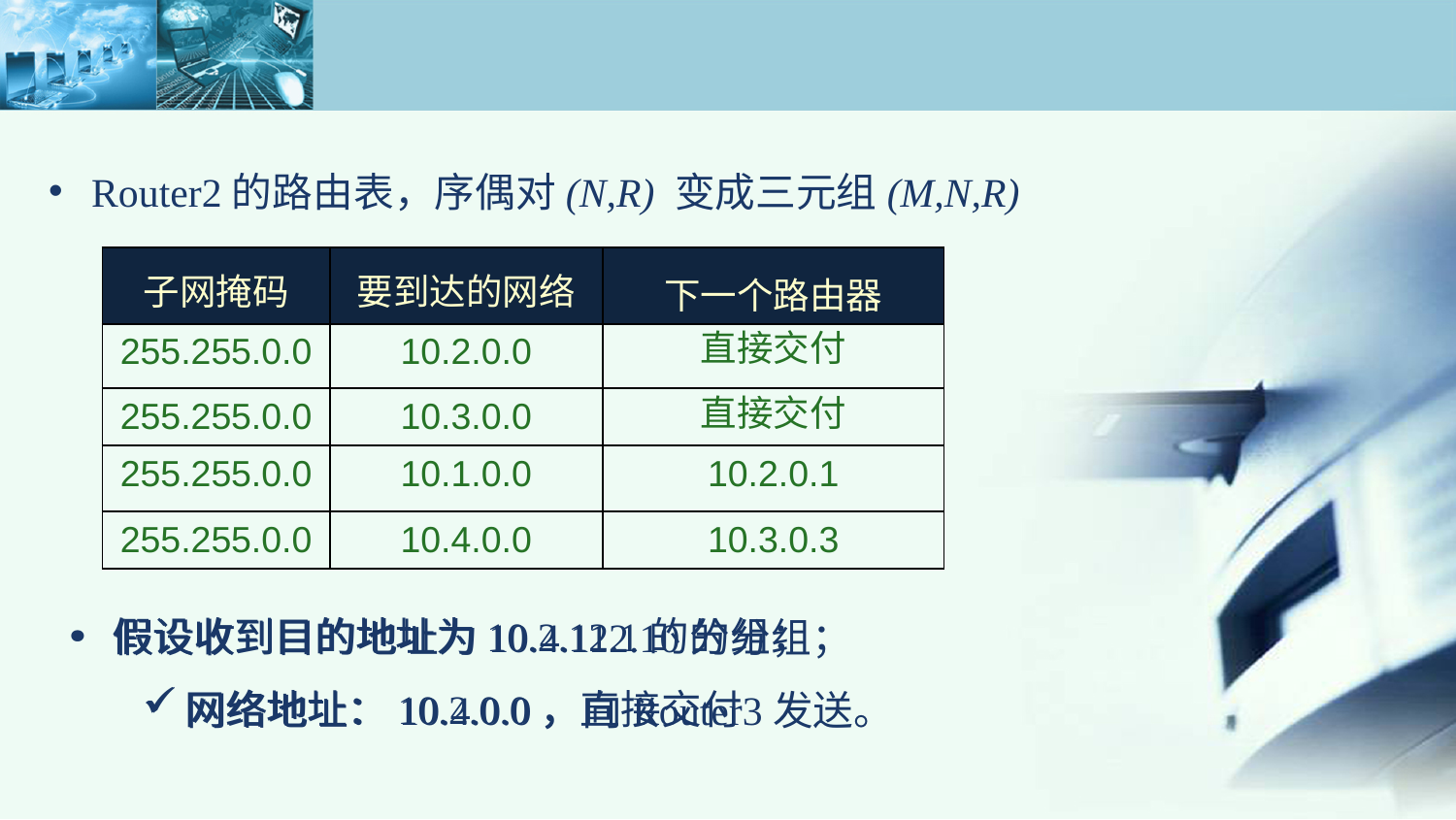

Router2的路由表，序偶对(N,R) 变成三元组(M,N,R)
| 子网掩码 | 要到达的网络 | 下一个路由器 |
| --- | --- | --- |
| 255.255.0.0 | 10.2.0.0 | 直接交付 |
| 255.255.0.0 | 10.3.0.0 | 直接交付 |
| 255.255.0.0 | 10.1.0.0 | 10.2.0.1 |
| 255.255.0.0 | 10.4.0.0 | 10.3.0.3 |
假设收到目的地址为10.2.12.1的分组；
网络地址：10.2.0.0，直接交付
假设收到目的地址为10.4.112.10的分组；
网络地址：10.4.0.0，向Router3发送。